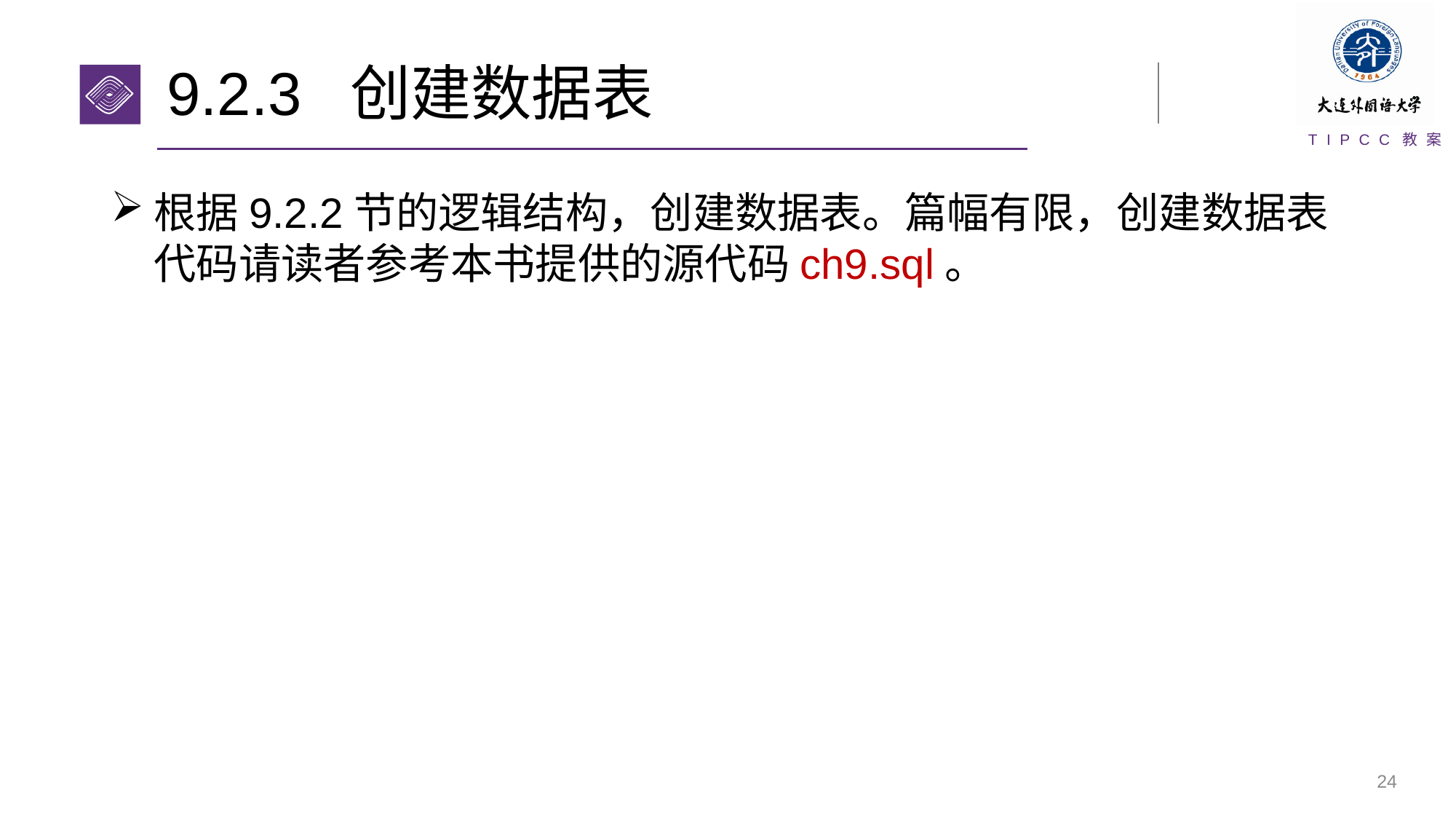

# 9.2.3  创建数据表
根据9.2.2节的逻辑结构，创建数据表。篇幅有限，创建数据表代码请读者参考本书提供的源代码ch9.sql。
24